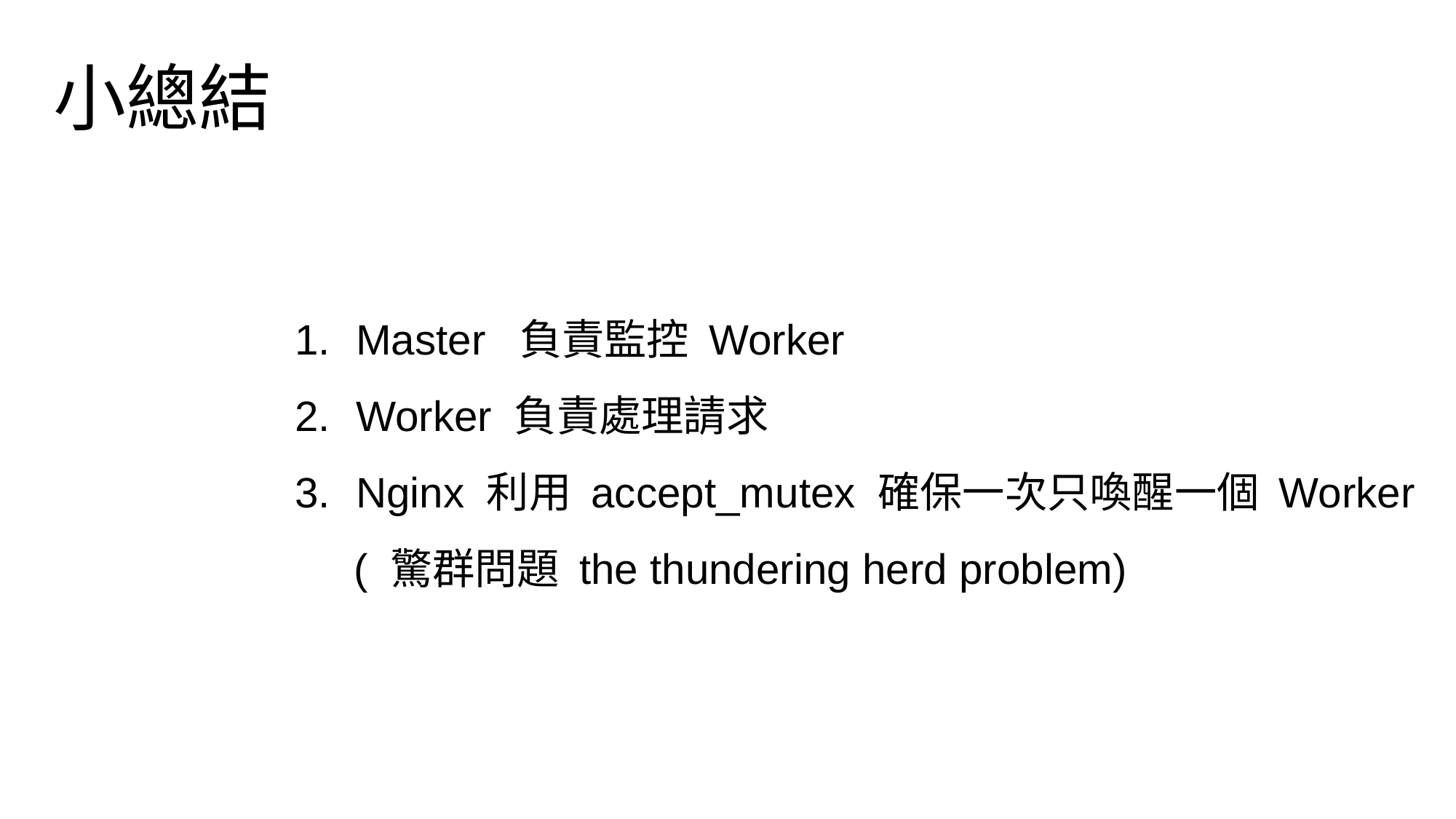

小總結
Master  負責監控 Worker
Worker 負責處理請求
Nginx 利用 accept_mutex 確保一次只喚醒一個 Worker
     ( 驚群問題 the thundering herd problem)